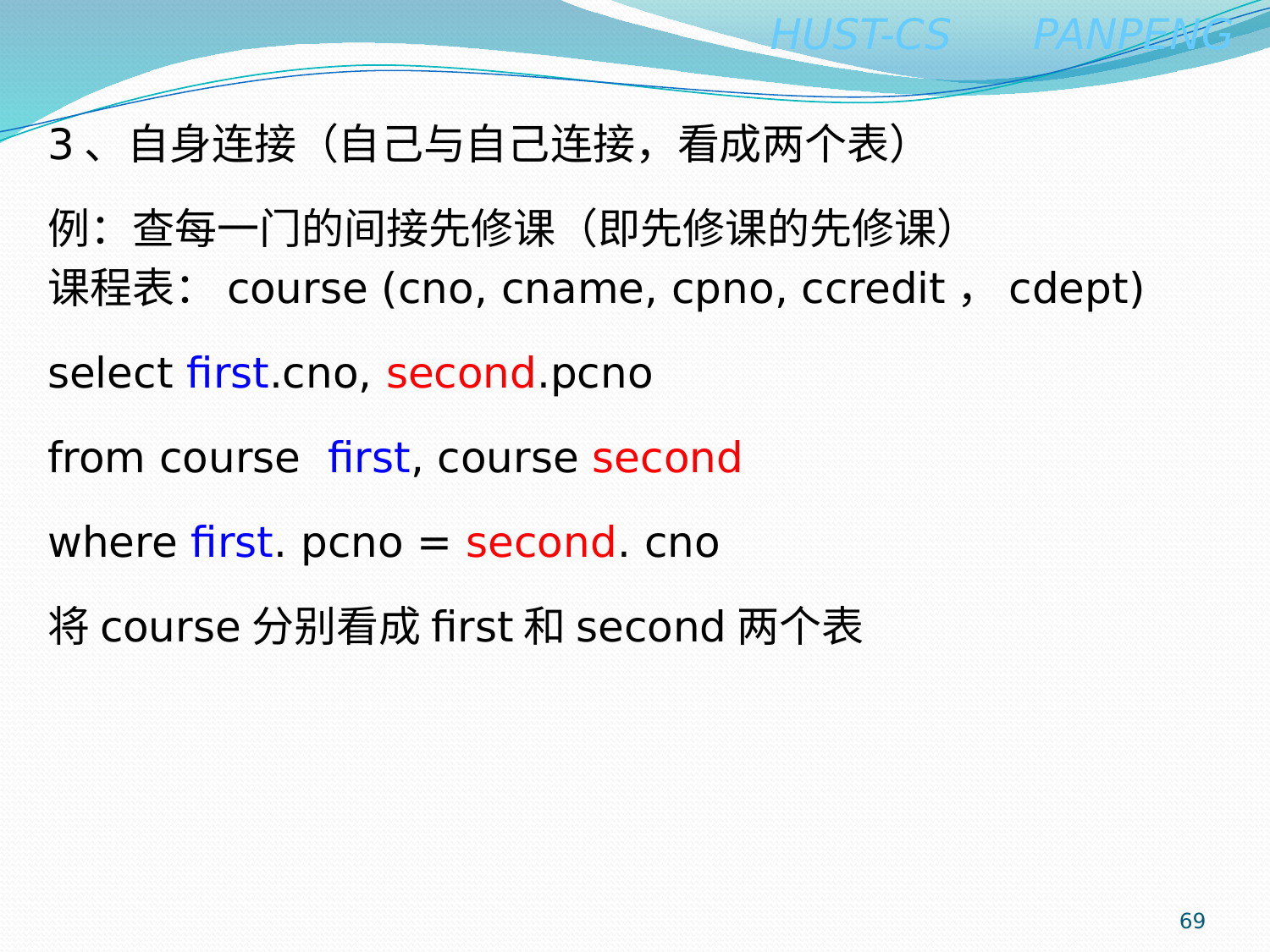

3、自身连接（自己与自己连接，看成两个表）
例：查每一门的间接先修课（即先修课的先修课）
课程表：course (cno, cname, cpno, ccredit，cdept)
select first.cno, second.pcno
from course  first, course second
where first. pcno = second. cno
将course分别看成first和second两个表
69